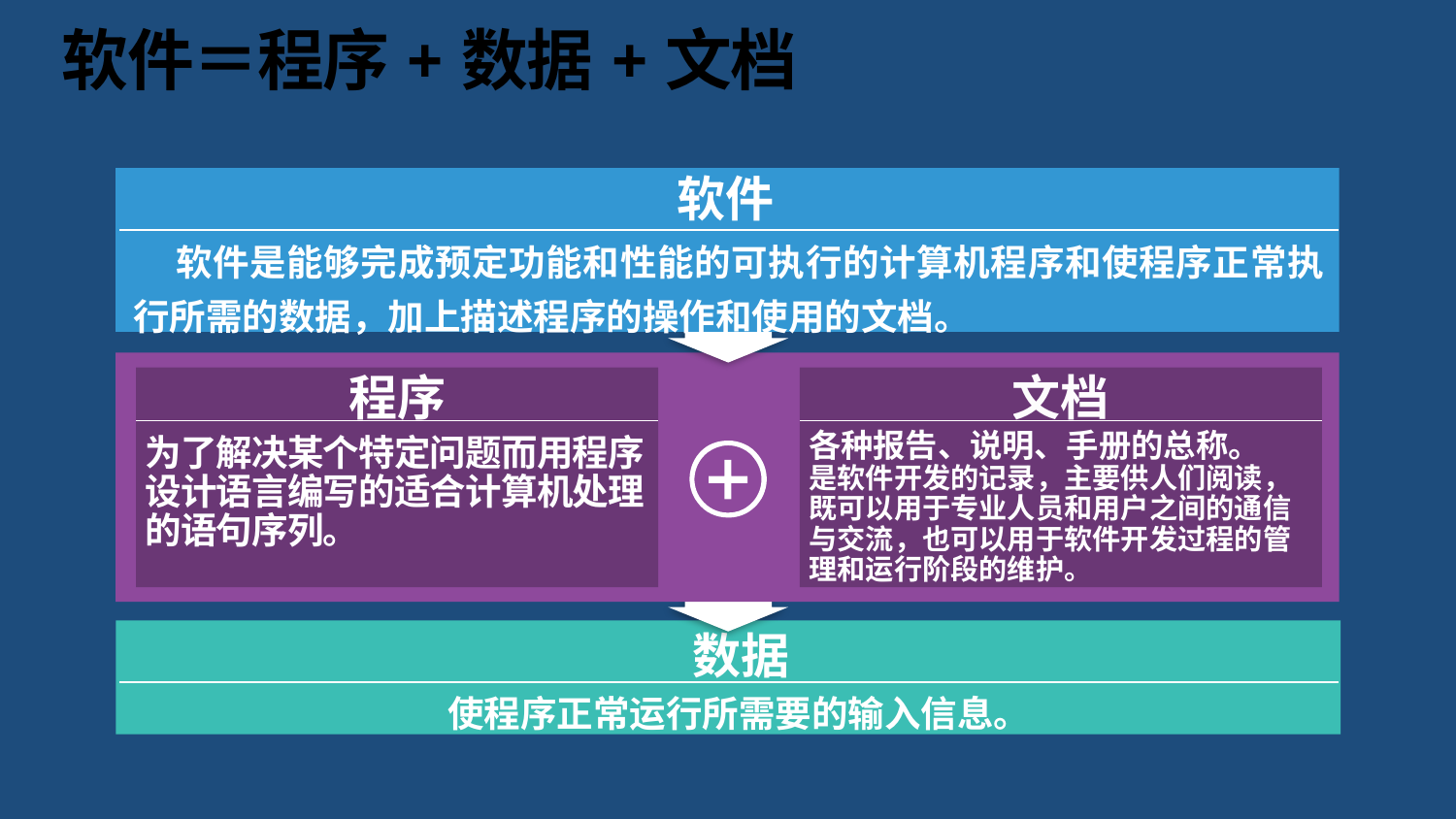

# 软件＝程序+数据+文档
软件

软件是能够完成预定功能和性能的可执行的计算机程序和使程序正常执行所需的数据，加上描述程序的操作和使用的文档。

程序
文档
各种报告、说明、手册的总称。
是软件开发的记录，主要供人们阅读，既可以用于专业人员和用户之间的通信与交流，也可以用于软件开发过程的管理和运行阶段的维护。
为了解决某个特定问题而用程序设计语言编写的适合计算机处理的语句序列。

数据
使程序正常运行所需要的输入信息。